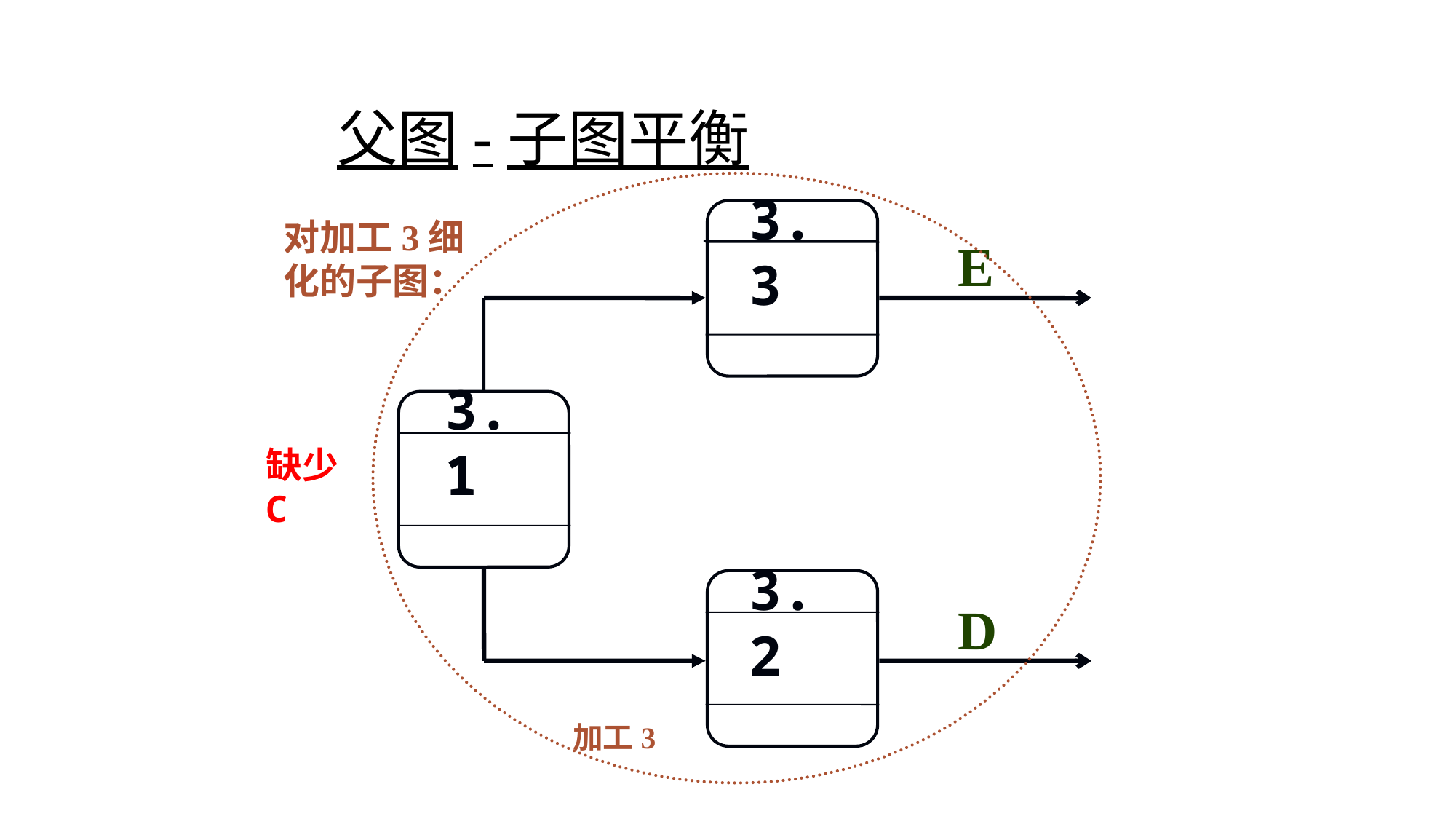

# 父图-子图平衡

3.3

对加工3细化的子图：
E

3.1

缺少C

3.2

D

加工3